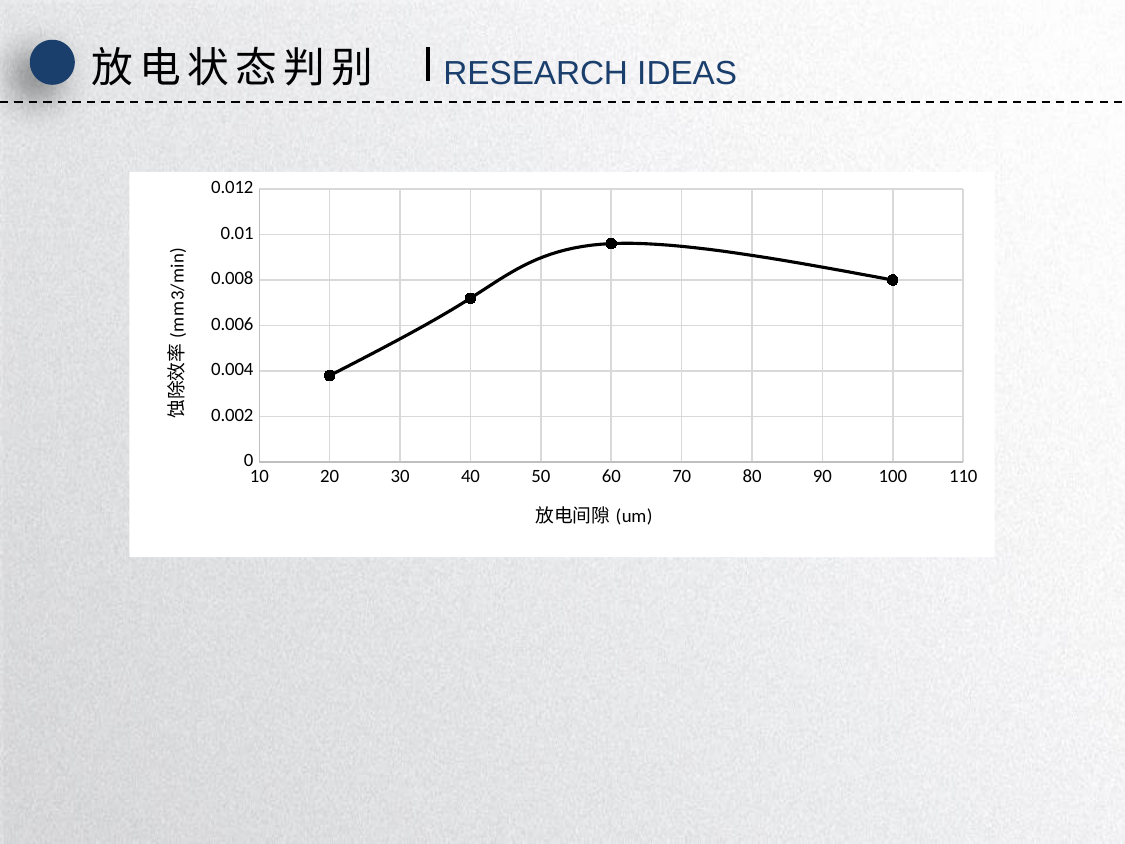

放电状态判别

RESEARCH IDEAS

### Chart

| Category | 效率 |
|---|---|